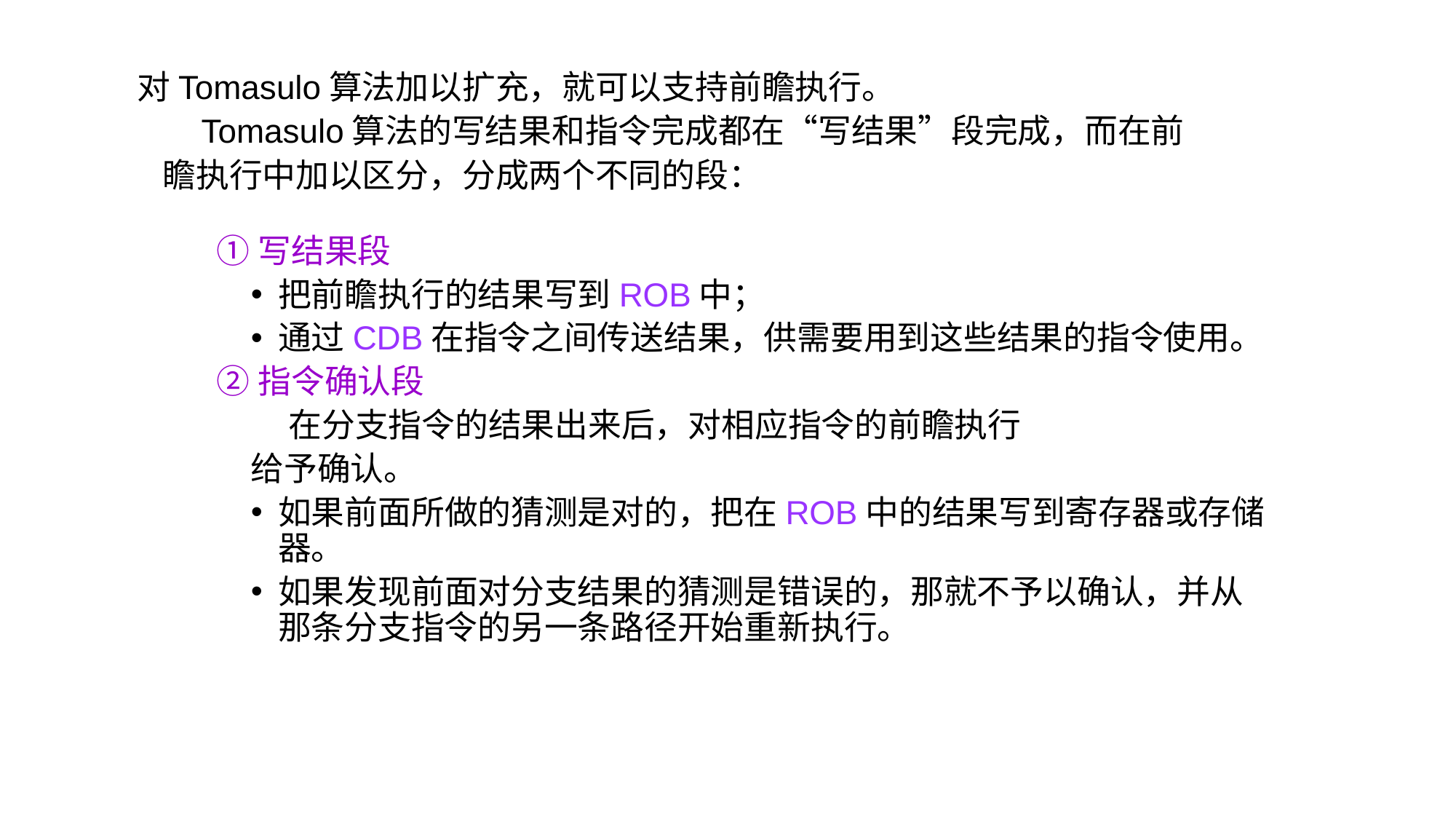

#
    对Tomasulo算法加以扩充，就可以支持前瞻执行。
   Tomasulo算法的写结果和指令完成都在“写结果”段完成，而在前瞻执行中加以区分，分成两个不同的段：
①写结果段
把前瞻执行的结果写到ROB中；
通过CDB在指令之间传送结果，供需要用到这些结果的指令使用。
②指令确认段
    在分支指令的结果出来后，对相应指令的前瞻执行
给予确认。
如果前面所做的猜测是对的，把在ROB中的结果写到寄存器或存储器。
如果发现前面对分支结果的猜测是错误的，那就不予以确认，并从那条分支指令的另一条路径开始重新执行。